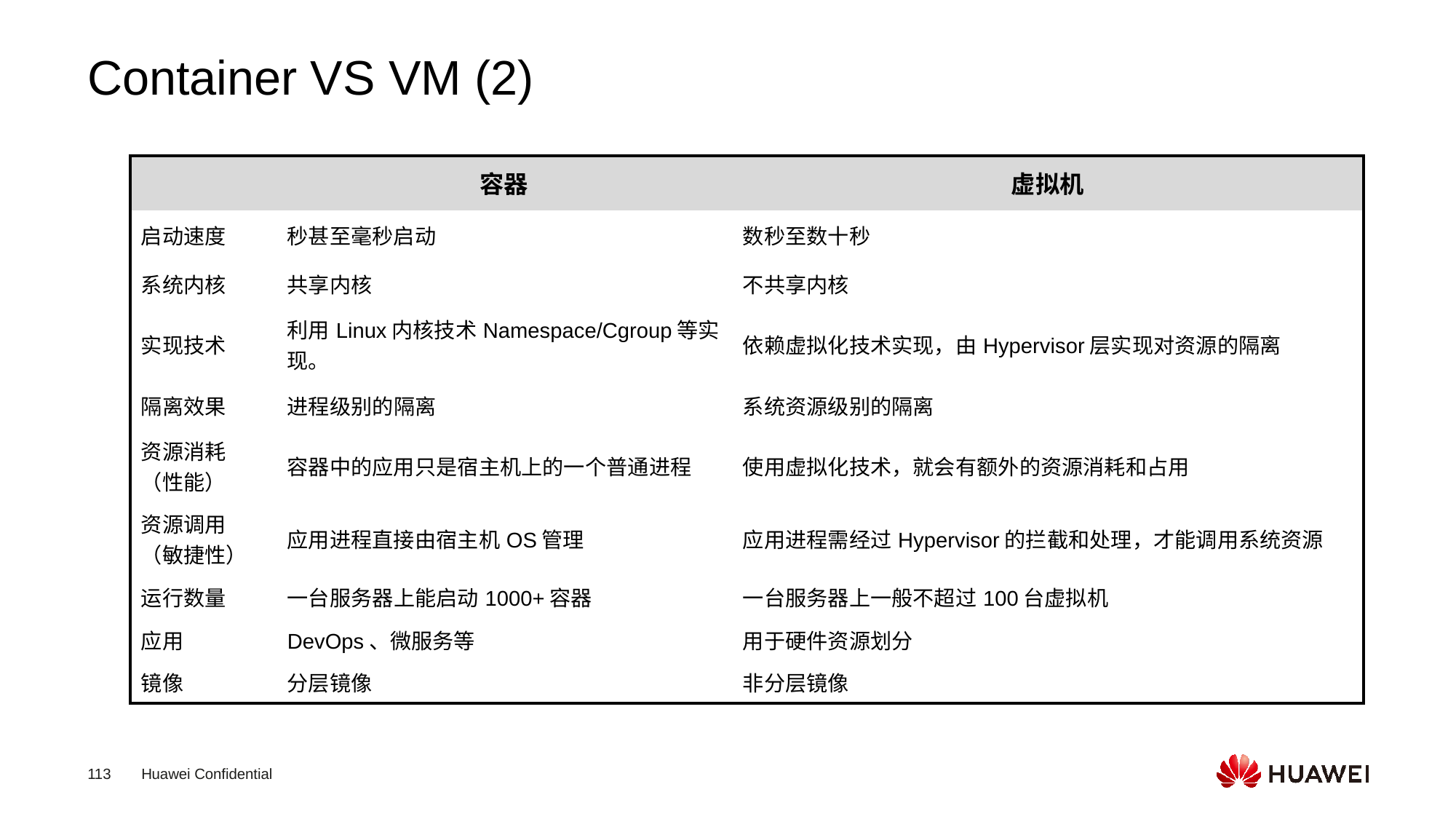

# Container VS VM (2)
|  | 容器 | 虚拟机 |
| --- | --- | --- |
| 启动速度 | 秒甚至毫秒启动 | 数秒至数十秒 |
| 系统内核 | 共享内核 | 不共享内核 |
| 实现技术 | 利用Linux内核技术Namespace/Cgroup等实现。 | 依赖虚拟化技术实现，由Hypervisor层实现对资源的隔离 |
| 隔离效果 | 进程级别的隔离 | 系统资源级别的隔离 |
| 资源消耗（性能） | 容器中的应用只是宿主机上的一个普通进程 | 使用虚拟化技术，就会有额外的资源消耗和占用 |
| 资源调用 （敏捷性） | 应用进程直接由宿主机OS管理 | 应用进程需经过Hypervisor的拦截和处理，才能调用系统资源 |
| 运行数量 | 一台服务器上能启动1000+容器 | 一台服务器上一般不超过100台虚拟机 |
| 应用 | DevOps、微服务等 | 用于硬件资源划分 |
| 镜像 | 分层镜像 | 非分层镜像 |